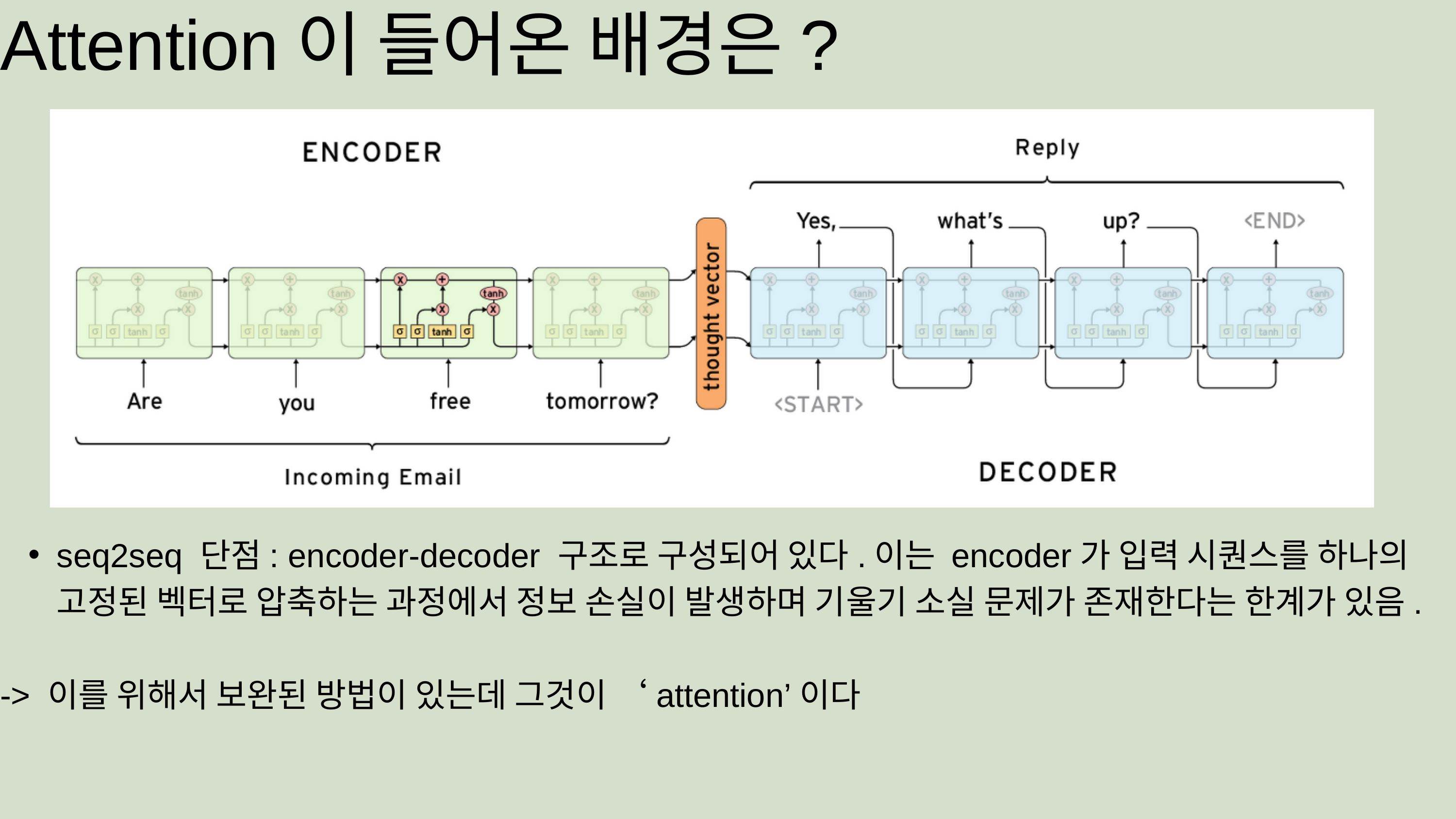

Attention이 들어온 배경은?

seq2seq 단점: encoder-decoder 구조로 구성되어 있다.이는 encoder가 입력 시퀀스를 하나의 고정된 벡터로 압축하는 과정에서 정보 손실이 발생하며 기울기 소실 문제가 존재한다는 한계가 있음.

-> 이를 위해서 보완된 방법이 있는데 그것이 ‘attention’이다